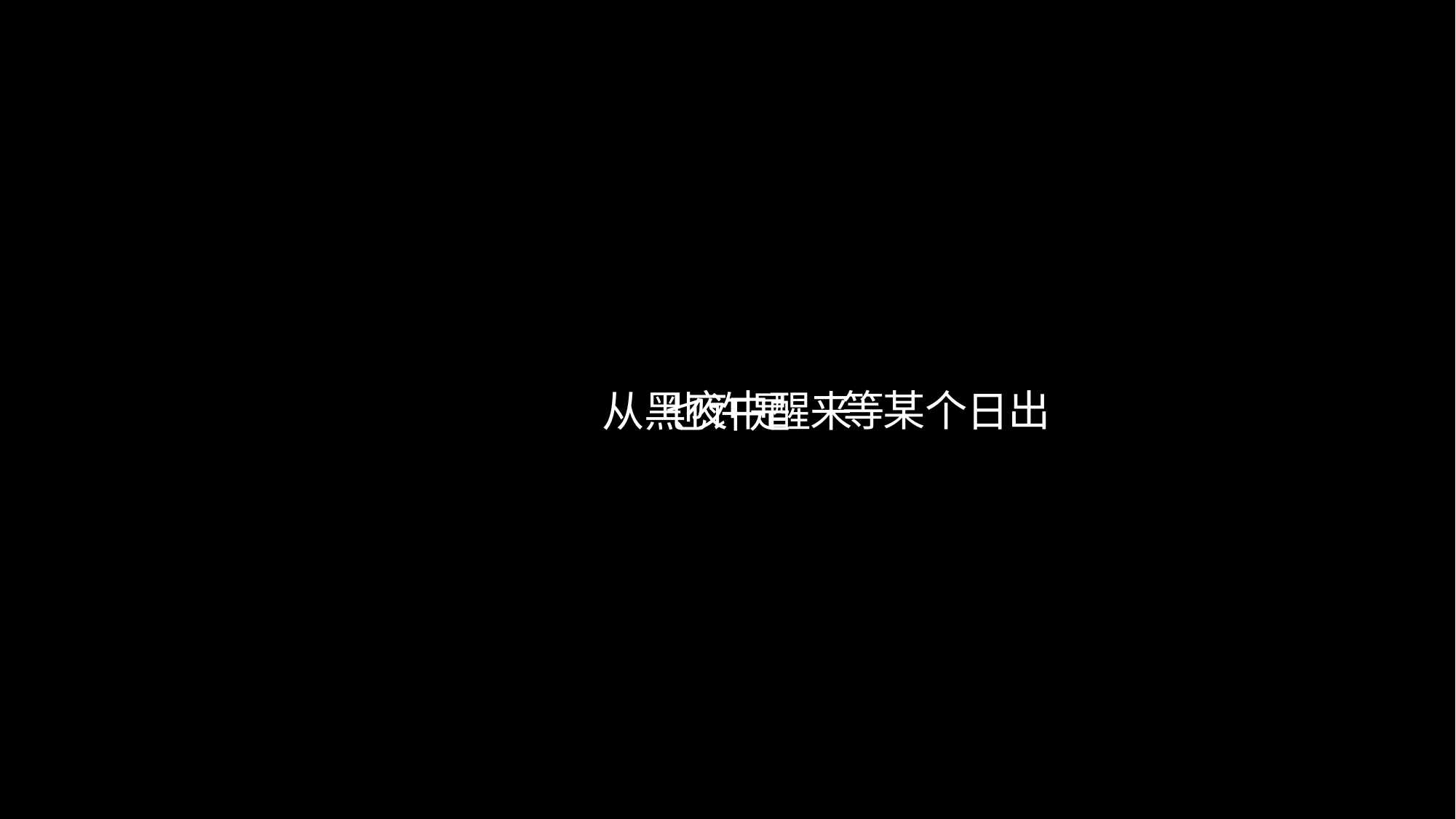

等
出
某
个
中
夜
日
黑
醒
来
从
也
是
许